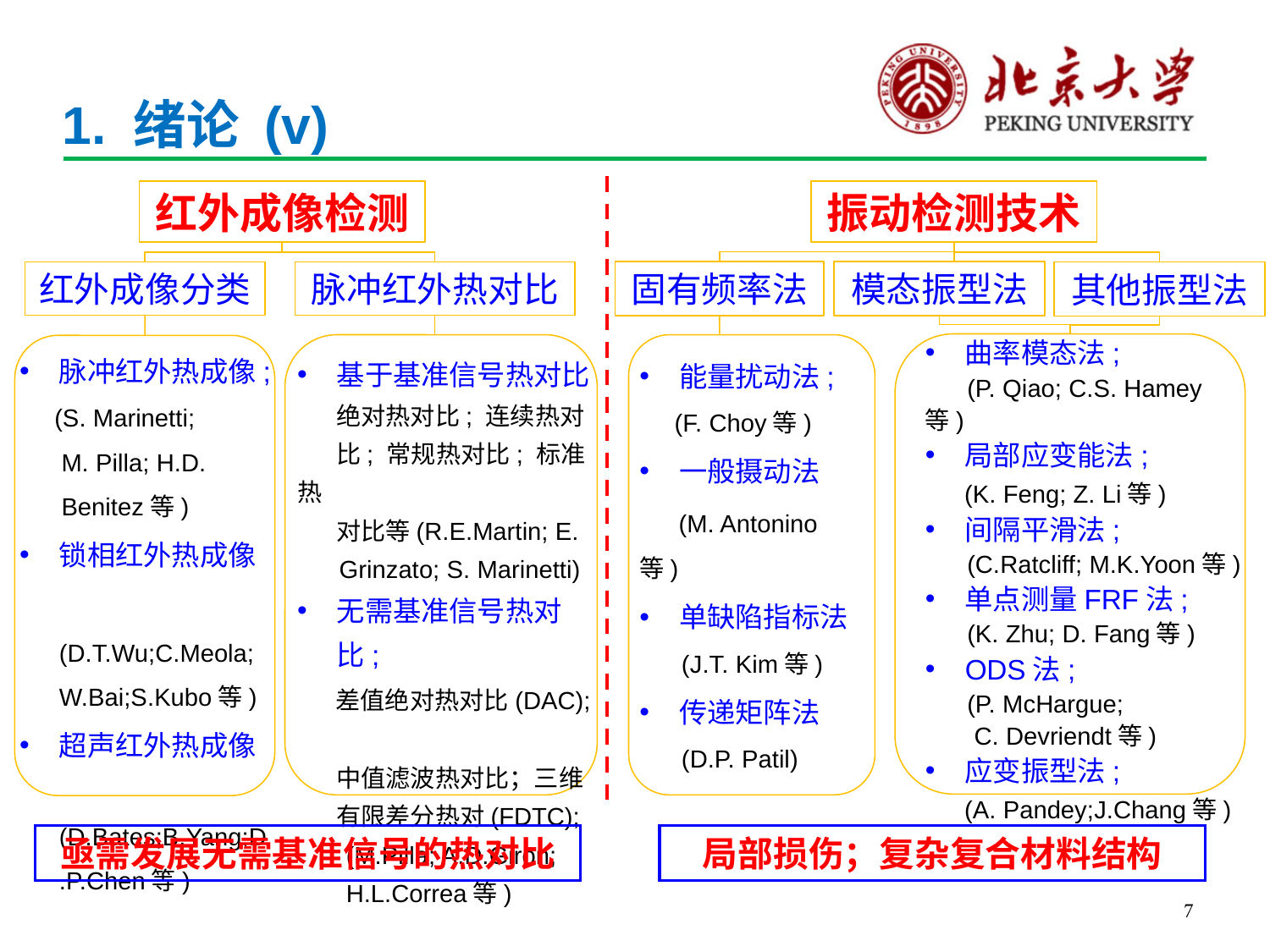

# 1. 绪论 (v)
红外成像检测
振动检测技术
固有频率法
模态振型法
红外成像分类
脉冲红外热对比
其他振型法
曲率模态法;
      (P. Qiao; C.S. Hamey等)
局部应变能法;
     (K. Feng; Z. Li等)
间隔平滑法;
      (C.Ratcliff; M.K.Yoon等)
单点测量FRF法;
      (K. Zhu; D. Fang等)
ODS法;
      (P. McHargue;
       C. Devriendt等)
应变振型法;
     (A. Pandey;J.Chang等)
脉冲红外热成像;
     (S. Marinetti;
      M. Pilla; H.D.
      Benitez等)
锁相红外热成像     (D.T.Wu;C.Meola;W.Bai;S.Kubo等)
超声红外热成像      (D.Bates;B.Yang;D.P.Chen等)

能量扰动法;
     (F. Choy等)
一般摄动法
     (M. Antonino等)
单缺陷指标法
      (J.T. Kim等)
传递矩阵法
      (D.P. Patil)
基于基准信号热对比
      绝对热对比; 连续热对
      比; 常规热对比; 标准热
      对比等(R.E.Martin; E.
      Grinzato; S. Marinetti)
无需基准信号热对比;
     差值绝对热对比(DAC);
      中值滤波热对比；三维
      有限差分热对(FDTC);
       (M.Pilla; A.D.Giron;
       H.L.Correa等)
亟需发展无需基准信号的热对比
局部损伤；复杂复合材料结构
7